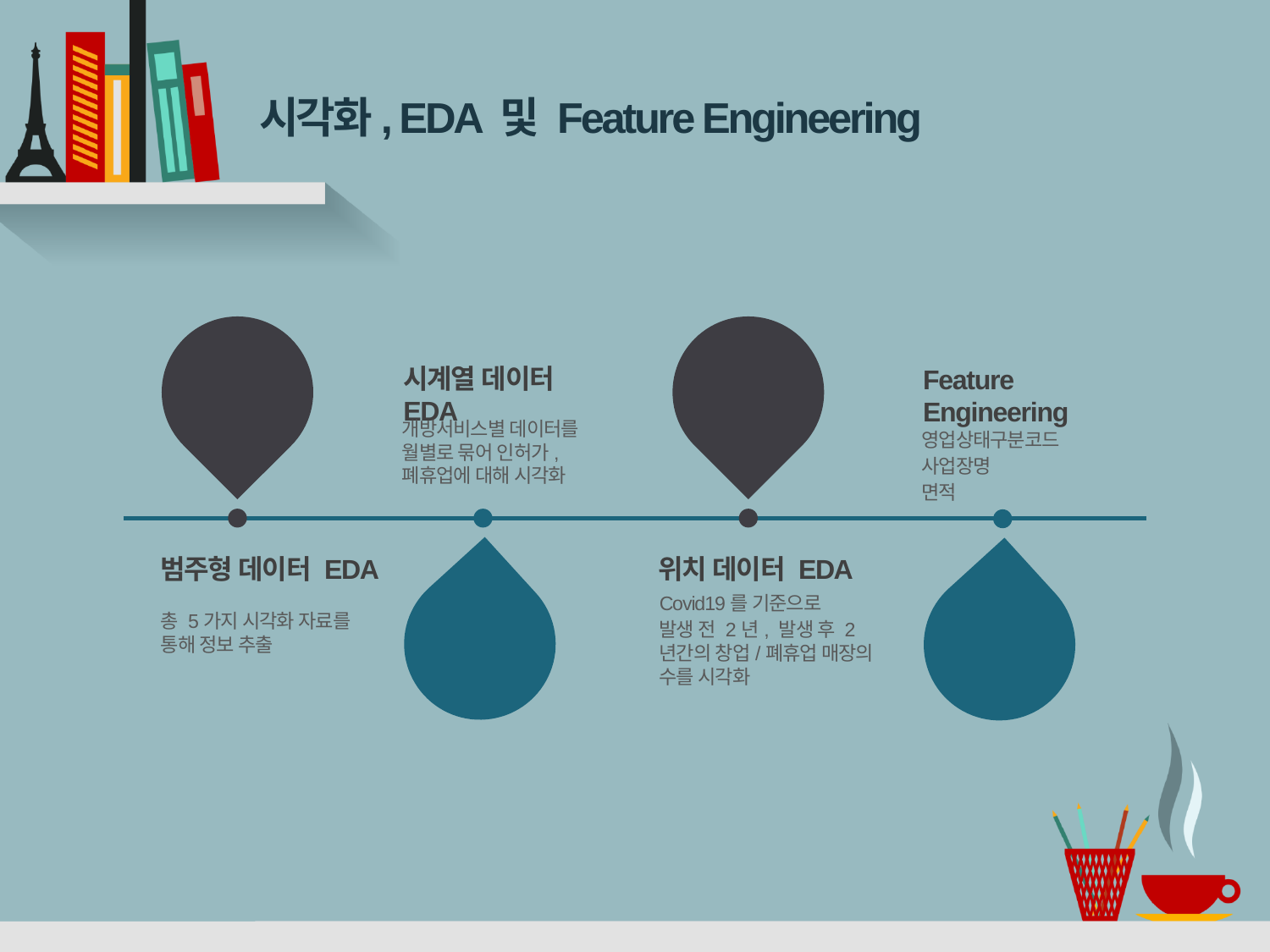

# 시각화, EDA 및 Feature Engineering

A

총 5가지 시각화 자료를 통해 정보 추출
범주형 데이터 EDA

C

Covid19를 기준으로
발생 전 2년, 발생 후 2년간의 창업/폐휴업 매장의 수를 시각화
위치 데이터 EDA
개방서비스별 데이터를 월별로 묶어 인허가, 폐휴업에 대해 시각화
시계열 데이터 EDA

B

영업상태구분코드
사업장명
면적
Feature Engineering

D